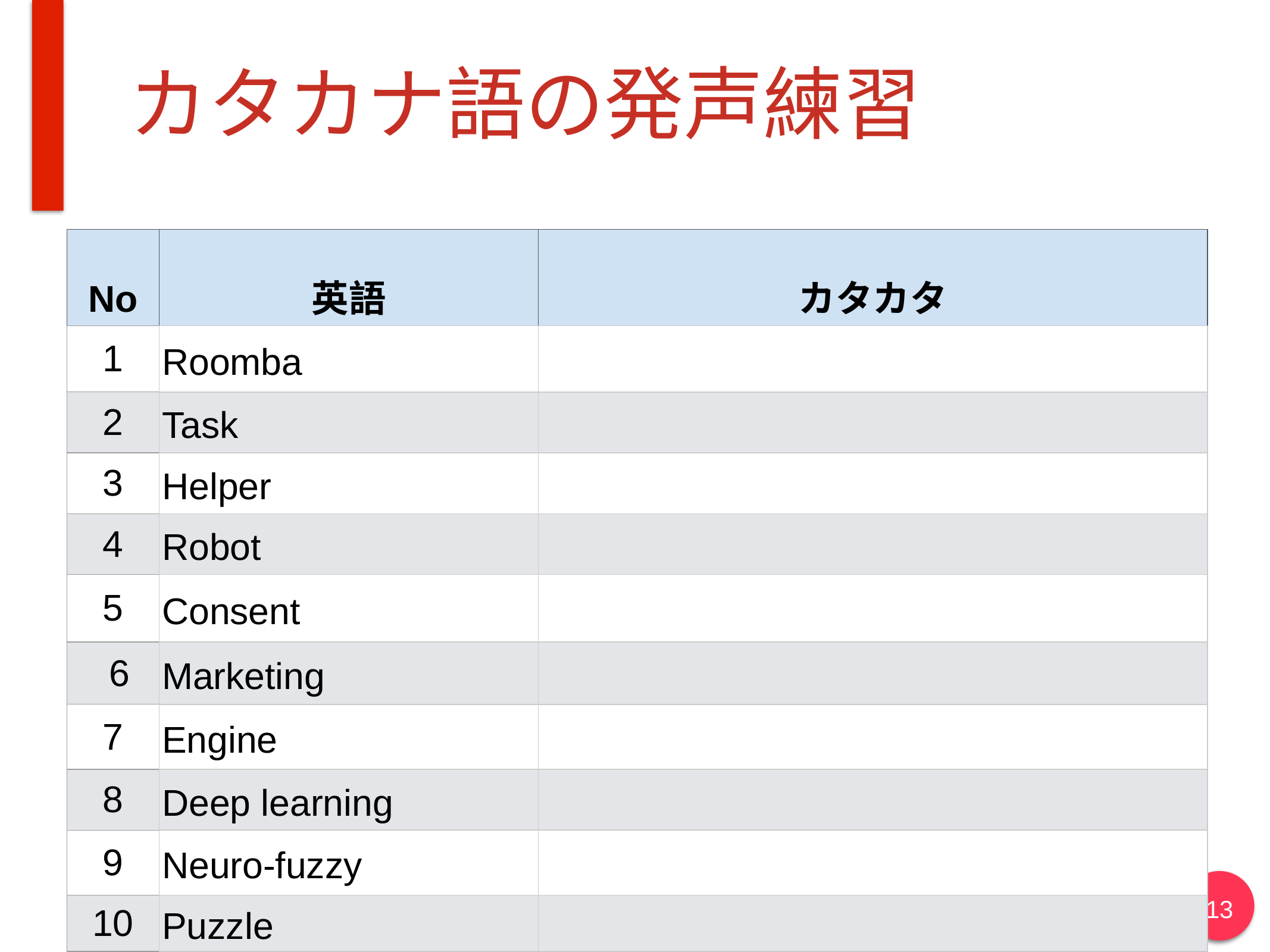

# カタカナ語の発声練習
| No | 英語 | カタカタ |
| --- | --- | --- |
| 1 | Roomba |  |
| 2 | Task |  |
| 3 | Helper |  |
| 4 | Robot |  |
| 5 | Consent |  |
| 6 | Marketing |  |
| 7 | Engine |  |
| 8 | Deep learning |  |
| 9 | Neuro-fuzzy |  |
| 10 | Puzzle |  |
13